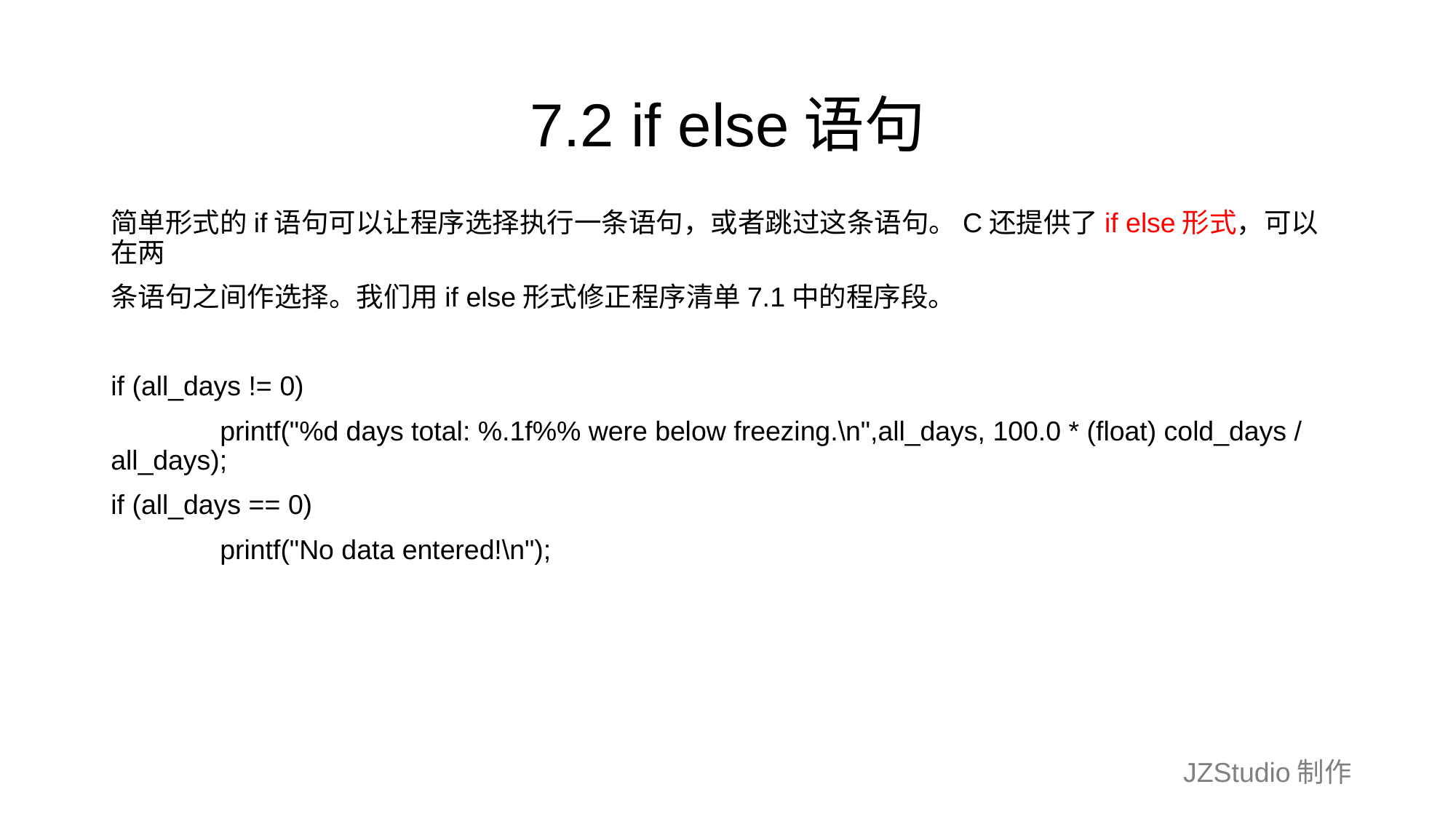

# 7.2 if else语句
简单形式的if语句可以让程序选择执行一条语句，或者跳过这条语句。C还提供了if else形式，可以在两
条语句之间作选择。我们用if else形式修正程序清单7.1中的程序段。

if (all_days != 0)
	printf("%d days total: %.1f%% were below freezing.\n",all_days, 100.0 * (float) cold_days / all_days);
if (all_days == 0)
	printf("No data entered!\n");